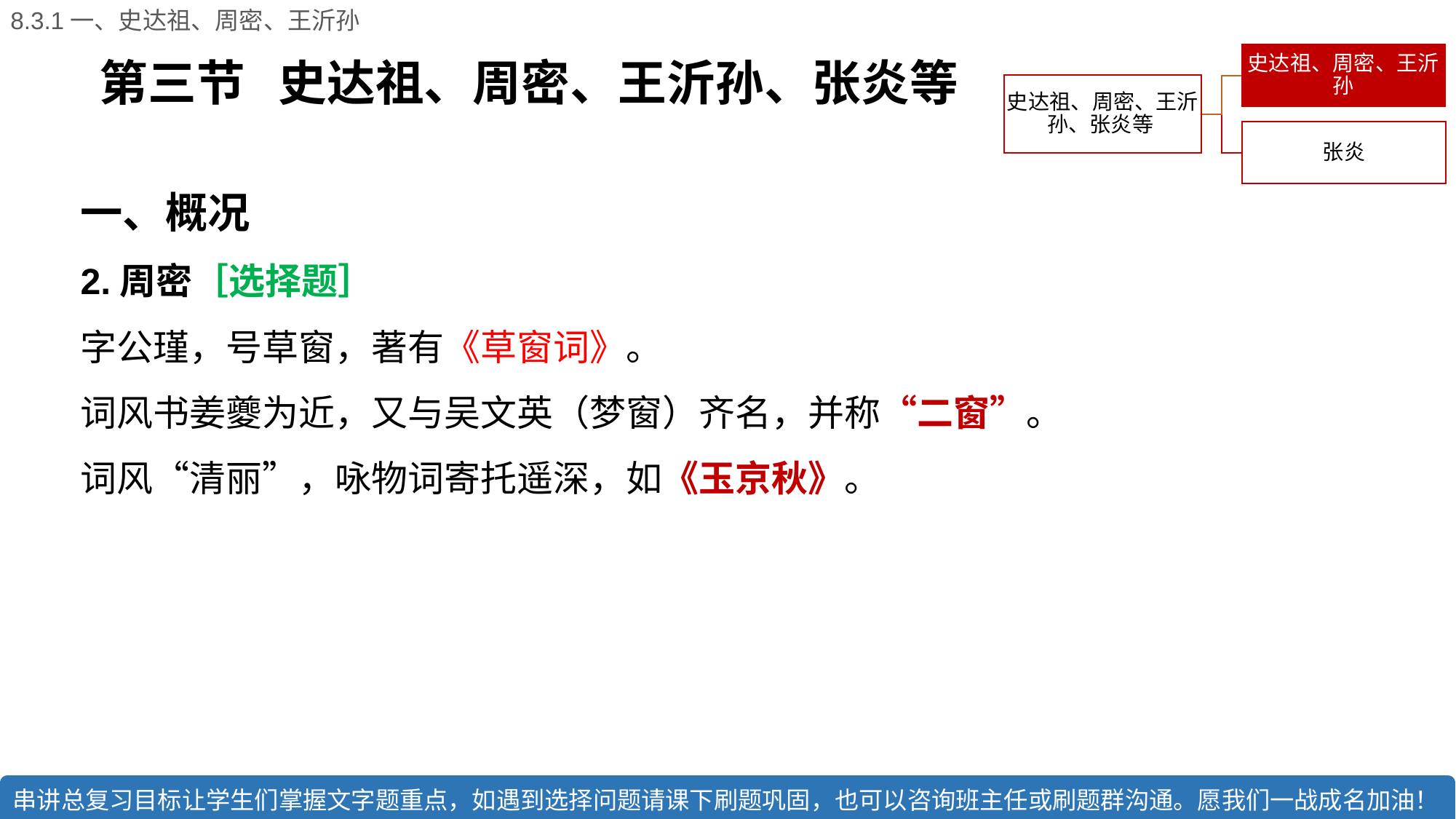

8.3.1一、史达祖、周密、王沂孙

史达祖、周密、王沂孙、张炎等
史达祖、周密、王沂孙
张炎
第三节   史达祖、周密、王沂孙、张炎等
一、概况
2.周密［选择题］
字公瑾，号草窗，著有《草窗词》。
词风书姜夔为近，又与吴文英（梦窗）齐名，并称“二窗”。
词风“清丽”，咏物词寄托遥深，如《玉京秋》。